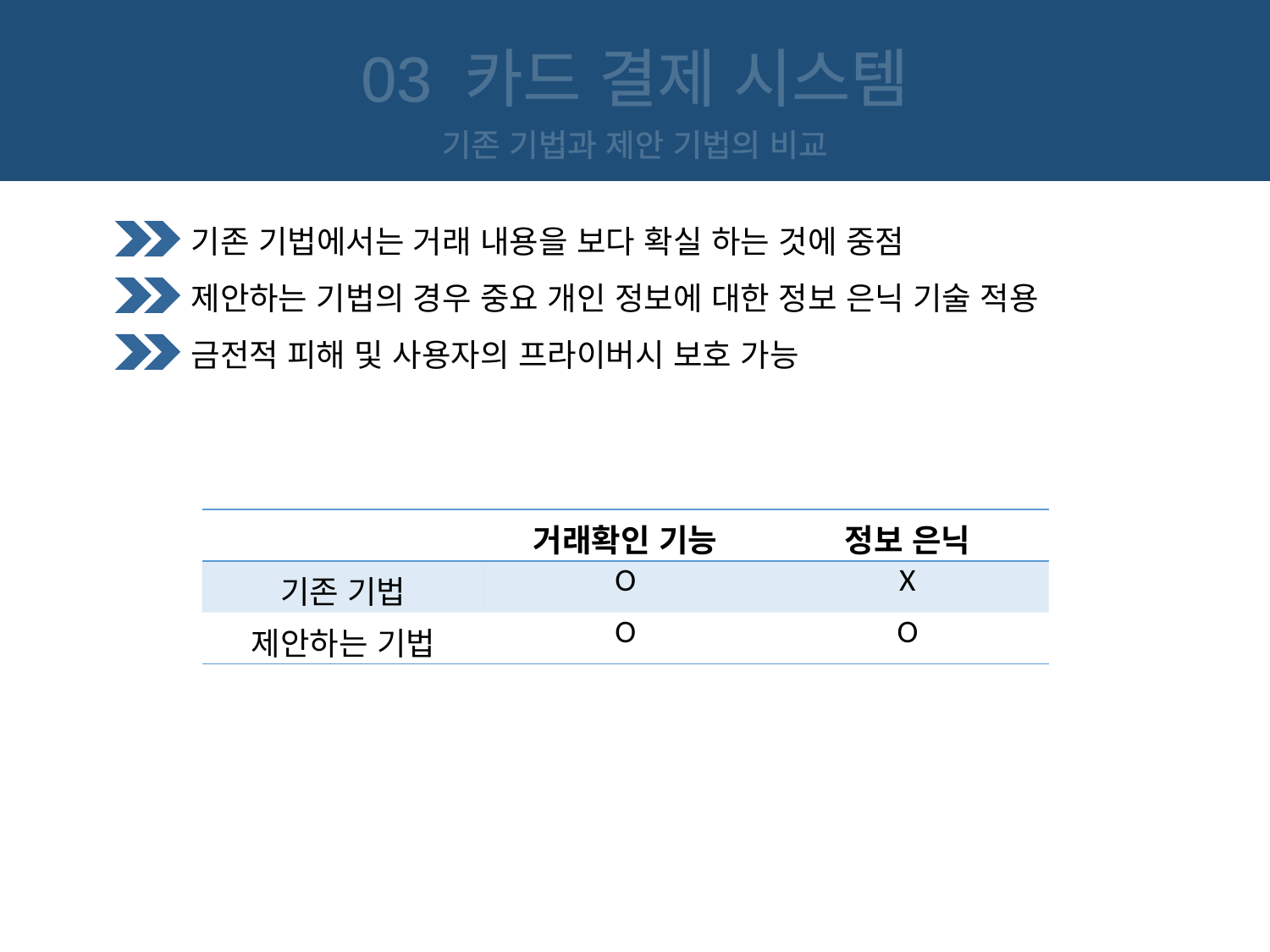

03 카드 결제 시스템
기존 기법과 제안 기법의 비교
기존 기법에서는 거래 내용을 보다 확실 하는 것에 중점

제안하는 기법의 경우 중요 개인 정보에 대한 정보 은닉 기술 적용

금전적 피해 및 사용자의 프라이버시 보호 가능

|  | 거래확인 기능 | 정보 은닉 |
| --- | --- | --- |
| 기존 기법 | O | X |
| 제안하는 기법 | O | O |